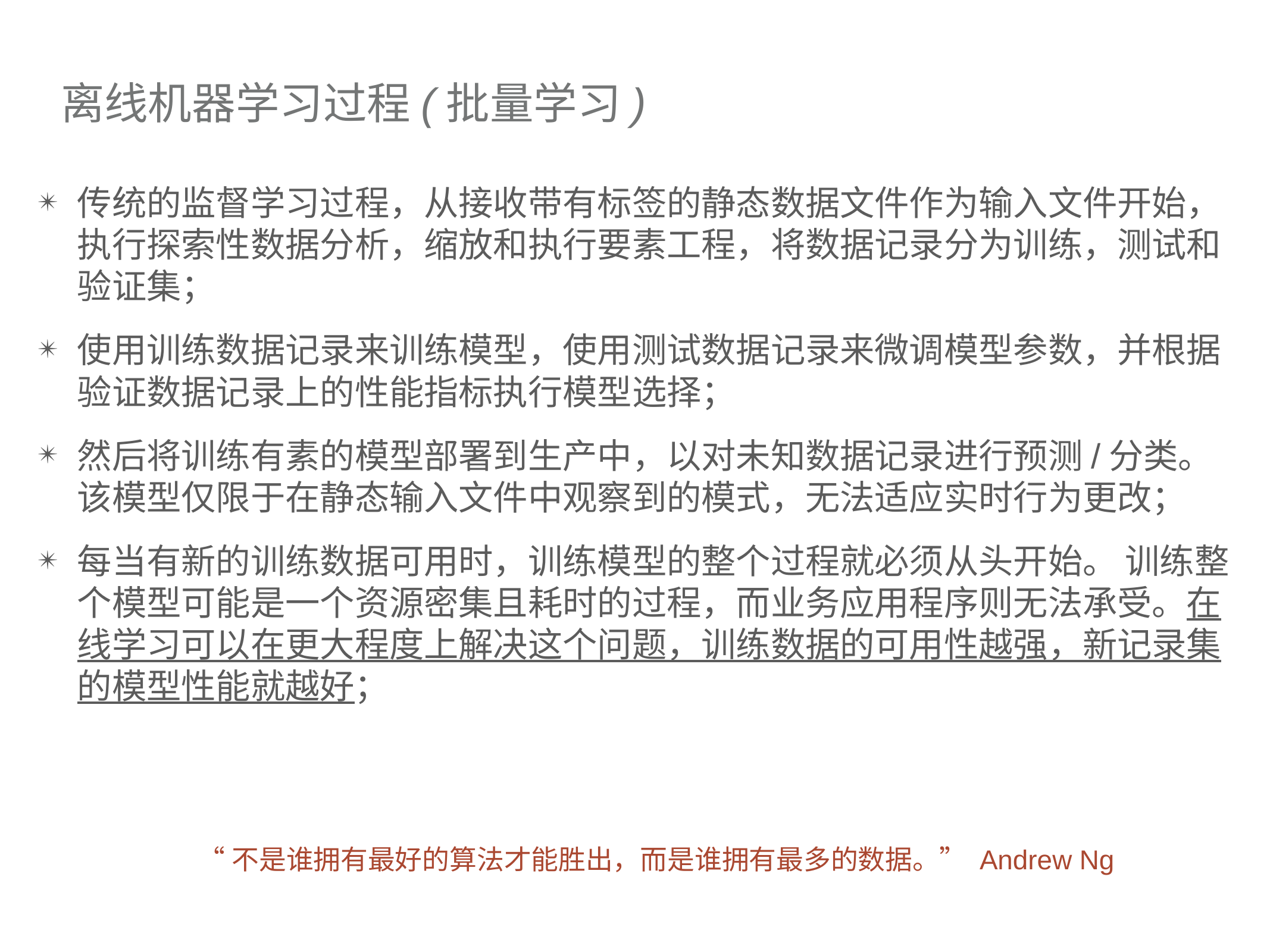

13
# 离线机器学习过程(批量学习)

传统的监督学习过程，从接收带有标签的静态数据文件作为输入文件开始，执行探索性数据分析，缩放和执行要素工程，将数据记录分为训练，测试和验证集；
使用训练数据记录来训练模型，使用测试数据记录来微调模型参数，并根据验证数据记录上的性能指标执行模型选择；
然后将训练有素的模型部署到生产中，以对未知数据记录进行预测/分类。该模型仅限于在静态输入文件中观察到的模式，无法适应实时行为更改；
每当有新的训练数据可用时，训练模型的整个过程就必须从头开始。 训练整个模型可能是一个资源密集且耗时的过程，而业务应用程序则无法承受。在线学习可以在更大程度上解决这个问题，训练数据的可用性越强，新记录集的模型性能就越好；
“不是谁拥有最好的算法才能胜出，而是谁拥有最多的数据。” Andrew Ng